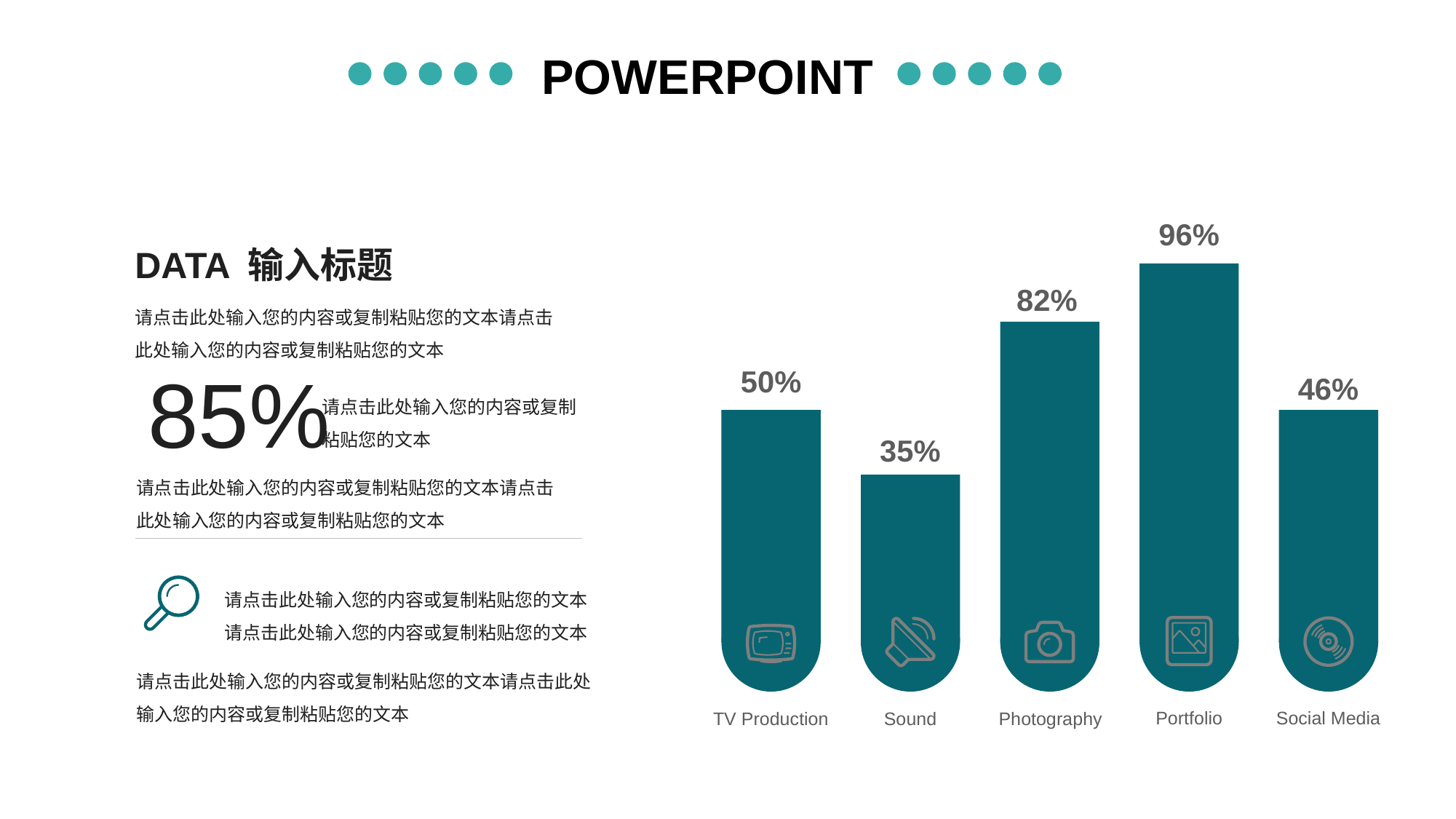

POWERPOINT

96%
DATA 输入标题

82%
请点击此处输入您的内容或复制粘贴您的文本请点击此处输入您的内容或复制粘贴您的文本

85%
50%
46%
请点击此处输入您的内容或复制粘贴您的文本

35%
请点击此处输入您的内容或复制粘贴您的文本请点击此处输入您的内容或复制粘贴您的文本

请点击此处输入您的内容或复制粘贴您的文本请点击此处输入您的内容或复制粘贴您的文本

请点击此处输入您的内容或复制粘贴您的文本请点击此处输入您的内容或复制粘贴您的文本
Social Media
Portfolio
Sound
Photography
TV Production